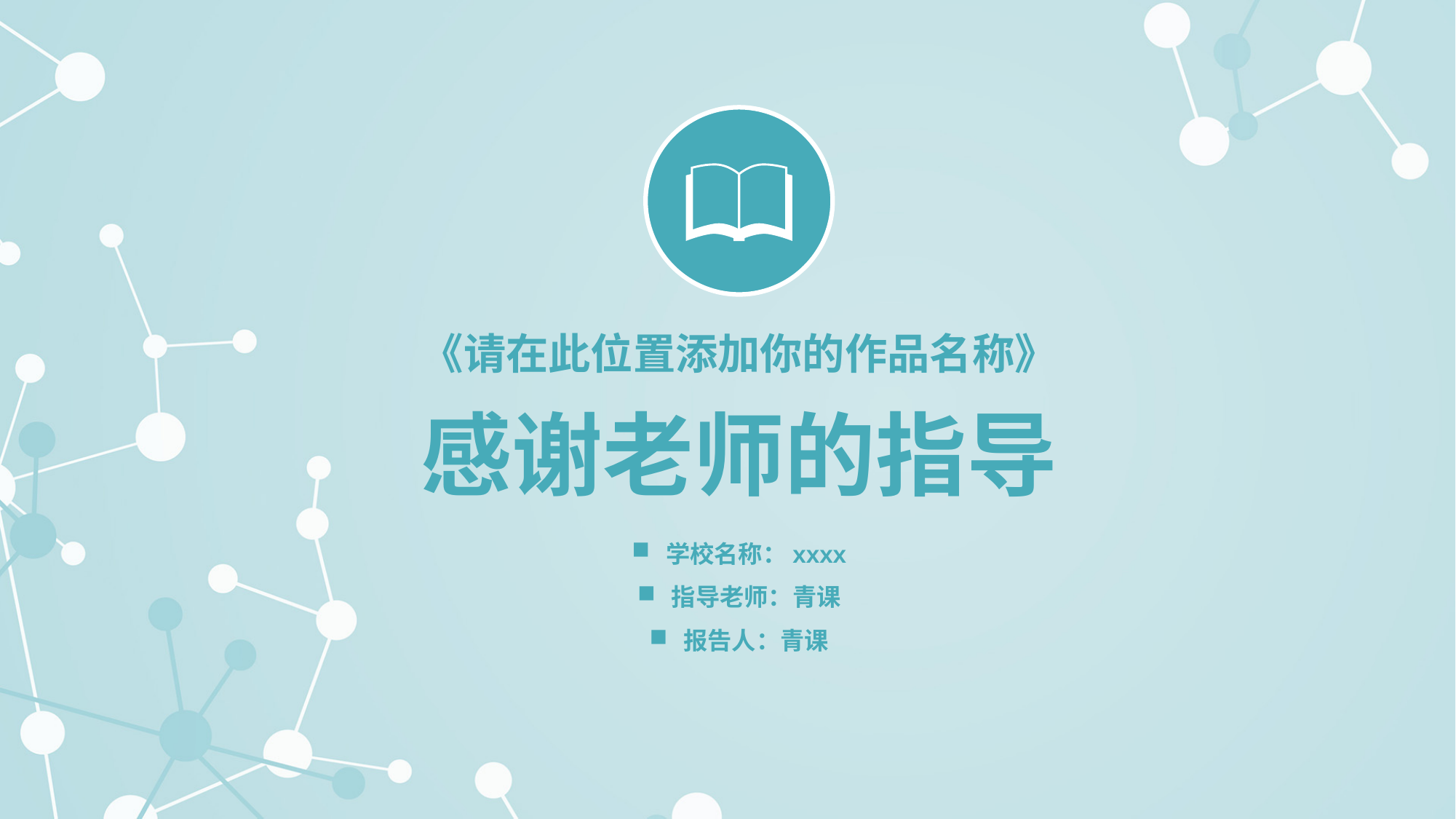

《请在此位置添加你的作品名称》
感谢老师的指导
学校名称：xxxx
指导老师：青课
报告人：青课